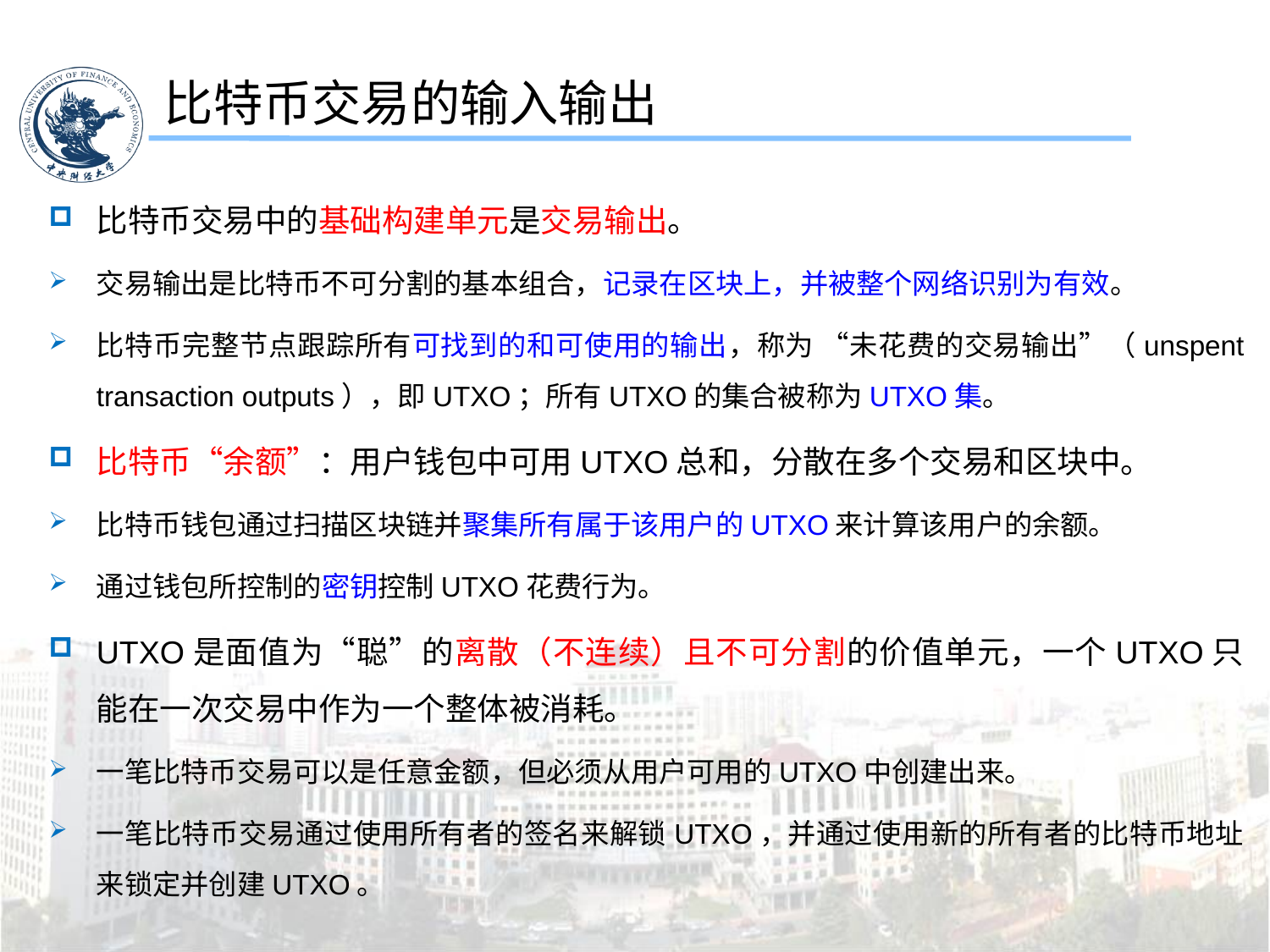

比特币交易的输入输出
比特币交易中的基础构建单元是交易输出。
交易输出是比特币不可分割的基本组合，记录在区块上，并被整个网络识别为有效。
比特币完整节点跟踪所有可找到的和可使用的输出，称为 “未花费的交易输出”（unspent transaction outputs），即UTXO；所有UTXO的集合被称为UTXO集。
比特币“余额”：用户钱包中可用UTXO总和，分散在多个交易和区块中。
比特币钱包通过扫描区块链并聚集所有属于该用户的UTXO来计算该用户的余额。
通过钱包所控制的密钥控制UTXO花费行为。
UTXO是面值为“聪”的离散（不连续）且不可分割的价值单元，一个UTXO只能在一次交易中作为一个整体被消耗。
一笔比特币交易可以是任意金额，但必须从用户可用的UTXO中创建出来。
一笔比特币交易通过使用所有者的签名来解锁UTXO，并通过使用新的所有者的比特币地址来锁定并创建UTXO。